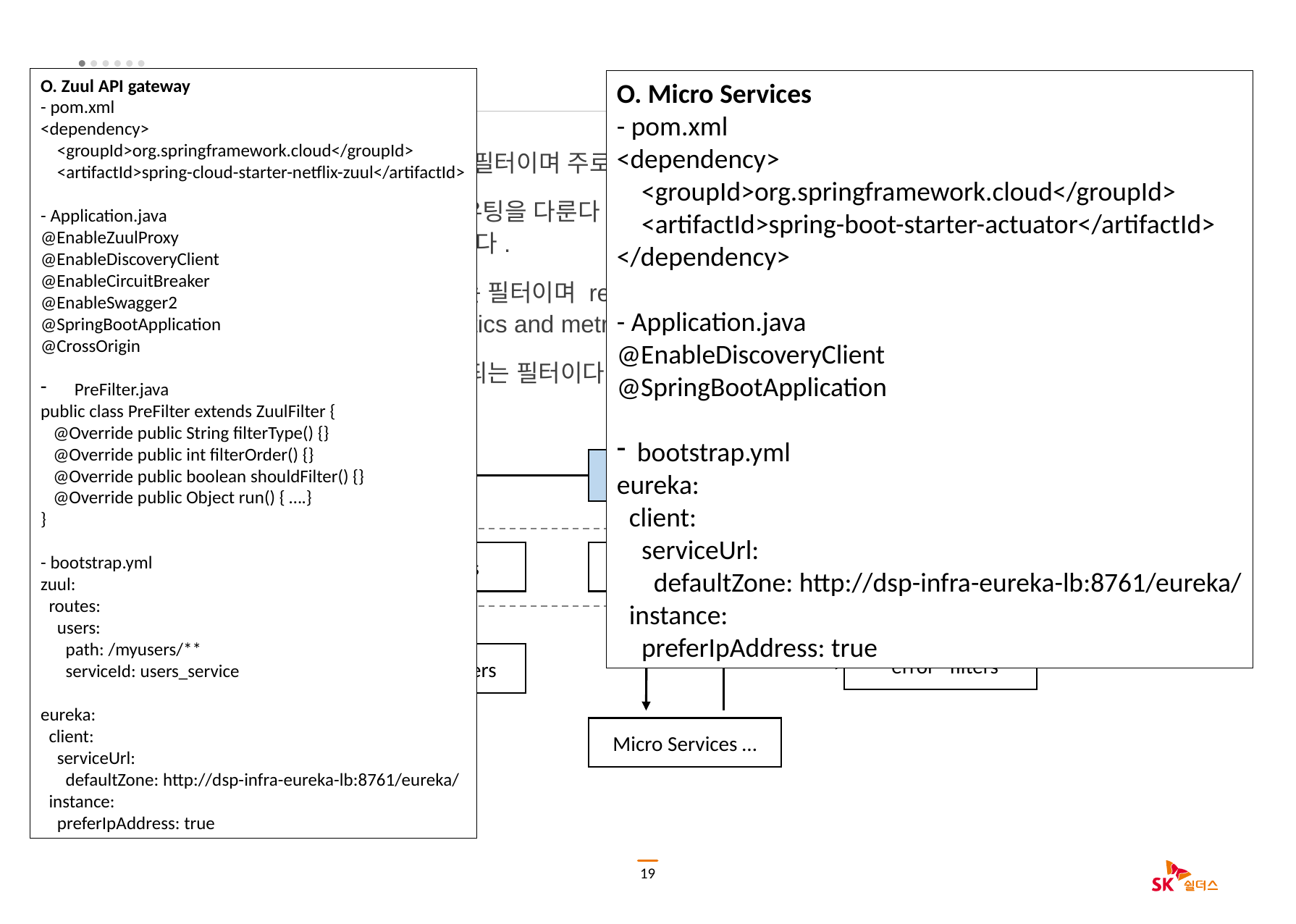

O. Zuul API gateway
- pom.xml
<dependency>
    <groupId>org.springframework.cloud</groupId>
    <artifactId>spring-cloud-starter-netflix-zuul</artifactId>

- Application.java
@EnableZuulProxy
@EnableDiscoveryClient
@EnableCircuitBreaker
@EnableSwagger2
@SpringBootApplication
@CrossOrigin

PreFilter.java
public class PreFilter extends ZuulFilter {
   @Override public String filterType() {}
   @Override public int filterOrder() {}
   @Override public boolean shouldFilter() {}
   @Override public Object run() { ….}
}

- bootstrap.yml
zuul:
  routes:
    users:
      path: /myusers/**
      serviceId: users_service

eureka:
  client:
    serviceUrl:
      defaultZone: http://dsp-infra-eureka-lb:8761/eureka/
  instance:
    preferIpAddress: true
O. Micro Services
- pom.xml
<dependency>
    <groupId>org.springframework.cloud</groupId>
    <artifactId>spring-boot-starter-actuator</artifactId>
</dependency>

- Application.java
@EnableDiscoveryClient
@SpringBootApplication

bootstrap.yml
eureka:
  client:
    serviceUrl:
      defaultZone: http://dsp-infra-eureka-lb:8761/eureka/
  instance:
    preferIpAddress: true
# 2.5 Spring Cloud Zuul (2/3)
PRE Filter – 라우팅 전에 실행되는 필터이며 주로 logging, 인증 등이 이루어 진다.
ROUTING Filter – 요청에 대한 라우팅을 다룬다. 요청을 정해진 URL로 보낼 수 있고, Netflix Ribbon을 사용하여 동적으로 라우팅 할 수도 있다.
POST Filter – 라이팅 후에 실행되는 필터이며 response HTTP header를 추가하거나, response 응답속도, Status Code 등 응답에 대한 statistics and metrics를 수집한다.
ERROR Filter – 에러 발생 시 실행되는 필터이다.
HTTP Request

“pre” filters
“routing” filters
“post” filters
“error” filters
“custom” filters
Micro Services …
19